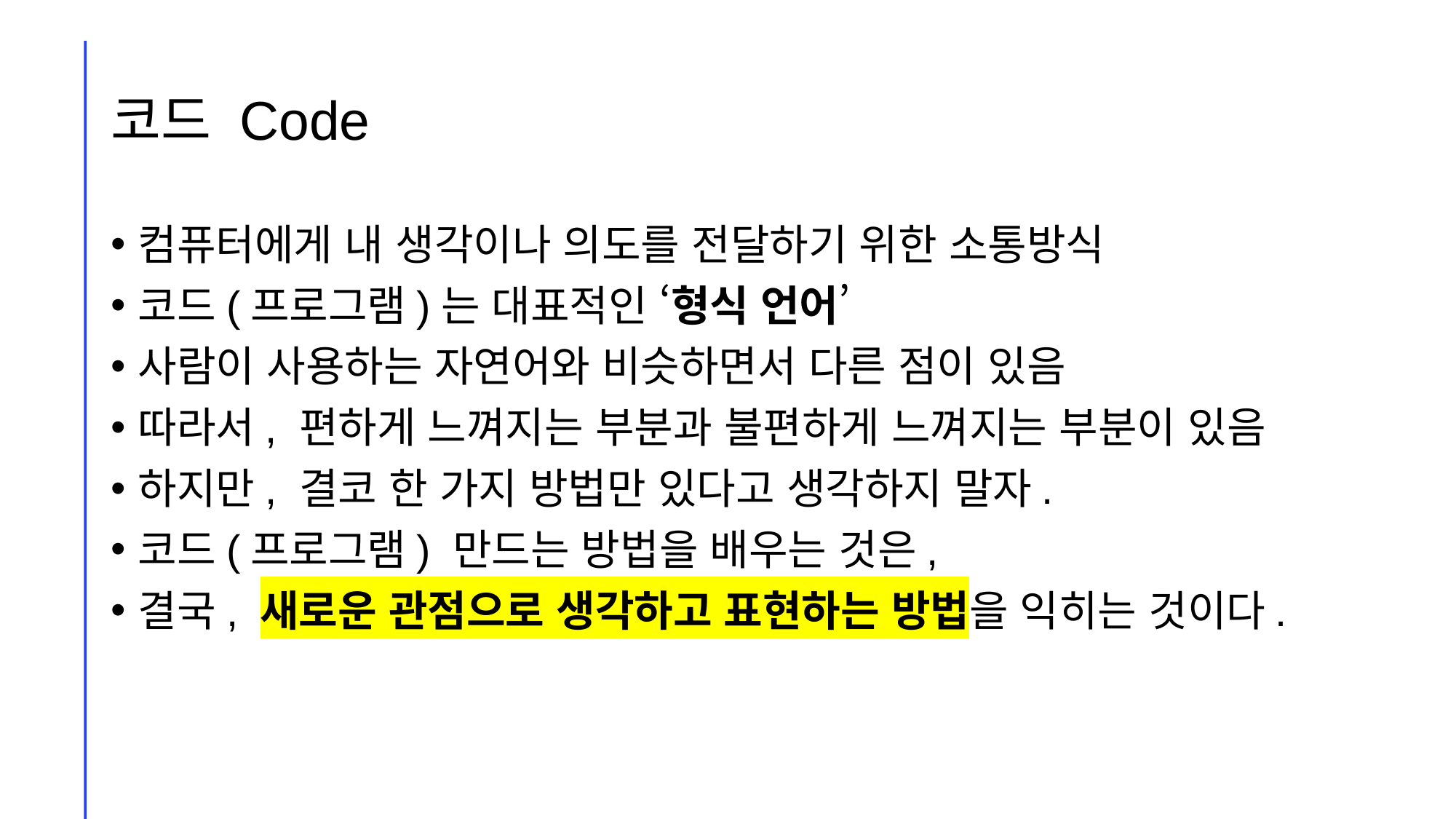

# 코드 Code
컴퓨터에게 내 생각이나 의도를 전달하기 위한 소통방식
코드(프로그램)는 대표적인 ‘형식 언어’
사람이 사용하는 자연어와 비슷하면서 다른 점이 있음
따라서, 편하게 느껴지는 부분과 불편하게 느껴지는 부분이 있음
하지만, 결코 한 가지 방법만 있다고 생각하지 말자.
코드(프로그램) 만드는 방법을 배우는 것은,
결국, 새로운 관점으로 생각하고 표현하는 방법을 익히는 것이다.